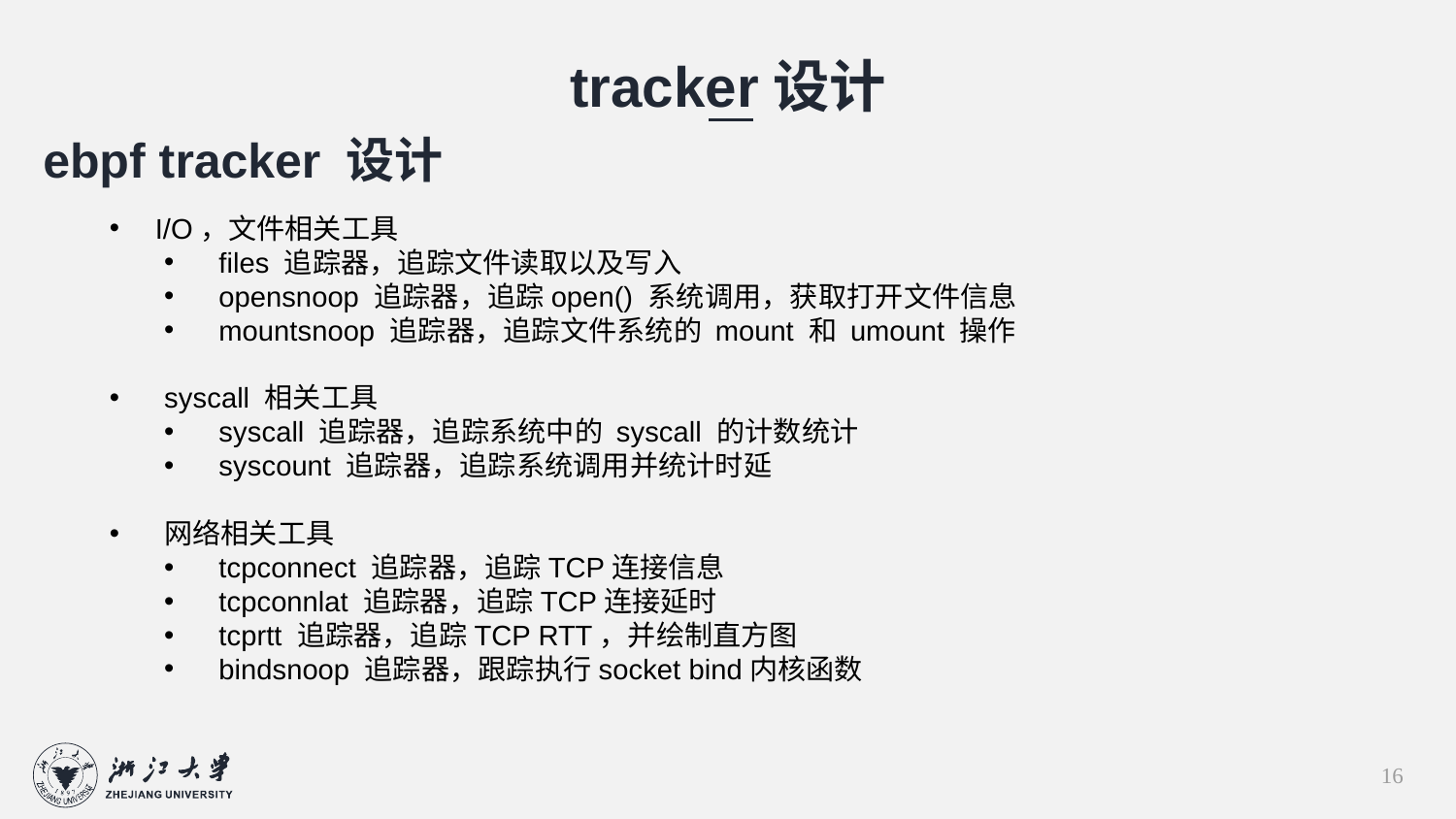

tracker设计
ebpf tracker 设计
I/O，文件相关工具
files 追踪器，追踪文件读取以及写入
opensnoop 追踪器，追踪open() 系统调用，获取打开文件信息
mountsnoop 追踪器，追踪文件系统的 mount 和 umount 操作

syscall 相关工具
syscall 追踪器，追踪系统中的 syscall 的计数统计
syscount 追踪器，追踪系统调用并统计时延

网络相关工具
tcpconnect 追踪器，追踪TCP连接信息
tcpconnlat 追踪器，追踪TCP连接延时
tcprtt 追踪器，追踪TCP RTT，并绘制直方图
bindsnoop 追踪器，跟踪执行socket bind内核函数

16